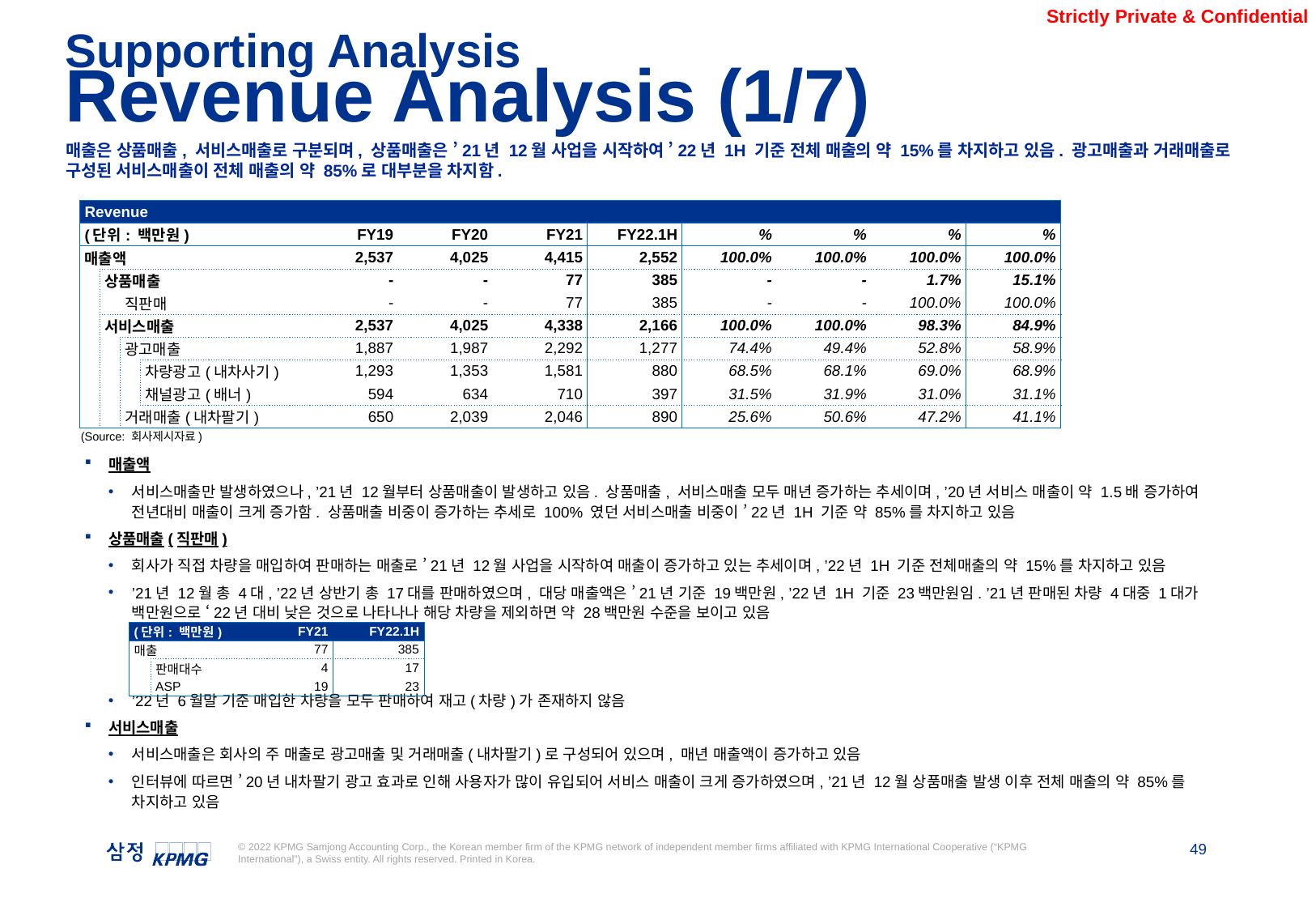

Supporting Analysis
Revenue Analysis (1/7)
매출은 상품매출, 서비스매출로 구분되며, 상품매출은 ’21년 12월 사업을 시작하여 ’22년 1H 기준 전체 매출의 약 15%를 차지하고 있음. 광고매출과 거래매출로 구성된 서비스매출이 전체 매출의 약 85%로 대부분을 차지함.
| Revenue |  |  |  |  |  |  |  |  |  |  |  |
| --- | --- | --- | --- | --- | --- | --- | --- | --- | --- | --- | --- |
| (단위: 백만원) |  |  |  | FY19 | FY20 | FY21 | FY22.1H | % | % | % | % |
| 매출액 |  |  |  | 2,537 | 4,025 | 4,415 | 2,552 | 100.0% | 100.0% | 100.0% | 100.0% |
|  | 상품매출 |  |  | - | - | 77 | 385 | - | - | 1.7% | 15.1% |
|  |  | 직판매 |  | - | - | 77 | 385 | - | - | 100.0% | 100.0% |
|  | 서비스매출 |  |  | 2,537 | 4,025 | 4,338 | 2,166 | 100.0% | 100.0% | 98.3% | 84.9% |
|  |  | 광고매출 |  | 1,887 | 1,987 | 2,292 | 1,277 | 74.4% | 49.4% | 52.8% | 58.9% |
|  |  |  | 차량광고(내차사기) | 1,293 | 1,353 | 1,581 | 880 | 68.5% | 68.1% | 69.0% | 68.9% |
|  |  |  | 채널광고(배너) | 594 | 634 | 710 | 397 | 31.5% | 31.9% | 31.0% | 31.1% |
|  |  | 거래매출(내차팔기) |  | 650 | 2,039 | 2,046 | 890 | 25.6% | 50.6% | 47.2% | 41.1% |
(Source: 회사제시자료)
매출액
서비스매출만 발생하였으나, ’21년 12월부터 상품매출이 발생하고 있음. 상품매출, 서비스매출 모두 매년 증가하는 추세이며, ’20년 서비스 매출이 약 1.5배 증가하여 전년대비 매출이 크게 증가함. 상품매출 비중이 증가하는 추세로 100% 였던 서비스매출 비중이 ’22년 1H 기준 약 85%를 차지하고 있음
상품매출(직판매)
회사가 직접 차량을 매입하여 판매하는 매출로 ’21년 12월 사업을 시작하여 매출이 증가하고 있는 추세이며, ’22년 1H 기준 전체매출의 약 15%를 차지하고 있음
’21년 12월 총 4대, ’22년 상반기 총 17대를 판매하였으며, 대당 매출액은 ’21년 기준 19백만원, ’22년 1H 기준 23백만원임. ’21년 판매된 차량 4대중 1대가 백만원으로 ‘22년 대비 낮은 것으로 나타나나 해당 차량을 제외하면 약 28백만원 수준을 보이고 있음

’22년 6월말 기준 매입한 차량을 모두 판매하여 재고(차량)가 존재하지 않음
서비스매출
서비스매출은 회사의 주 매출로 광고매출 및 거래매출(내차팔기)로 구성되어 있으며, 매년 매출액이 증가하고 있음
인터뷰에 따르면 ’20년 내차팔기 광고 효과로 인해 사용자가 많이 유입되어 서비스 매출이 크게 증가하였으며, ’21년 12월 상품매출 발생 이후 전체 매출의 약 85%를 차지하고 있음

| (단위: 백만원) |  | FY21 | FY22.1H |
| --- | --- | --- | --- |
| 매출 |  | 77 | 385 |
|  | 판매대수 | 4 | 17 |
|  | ASP | 19 | 23 |